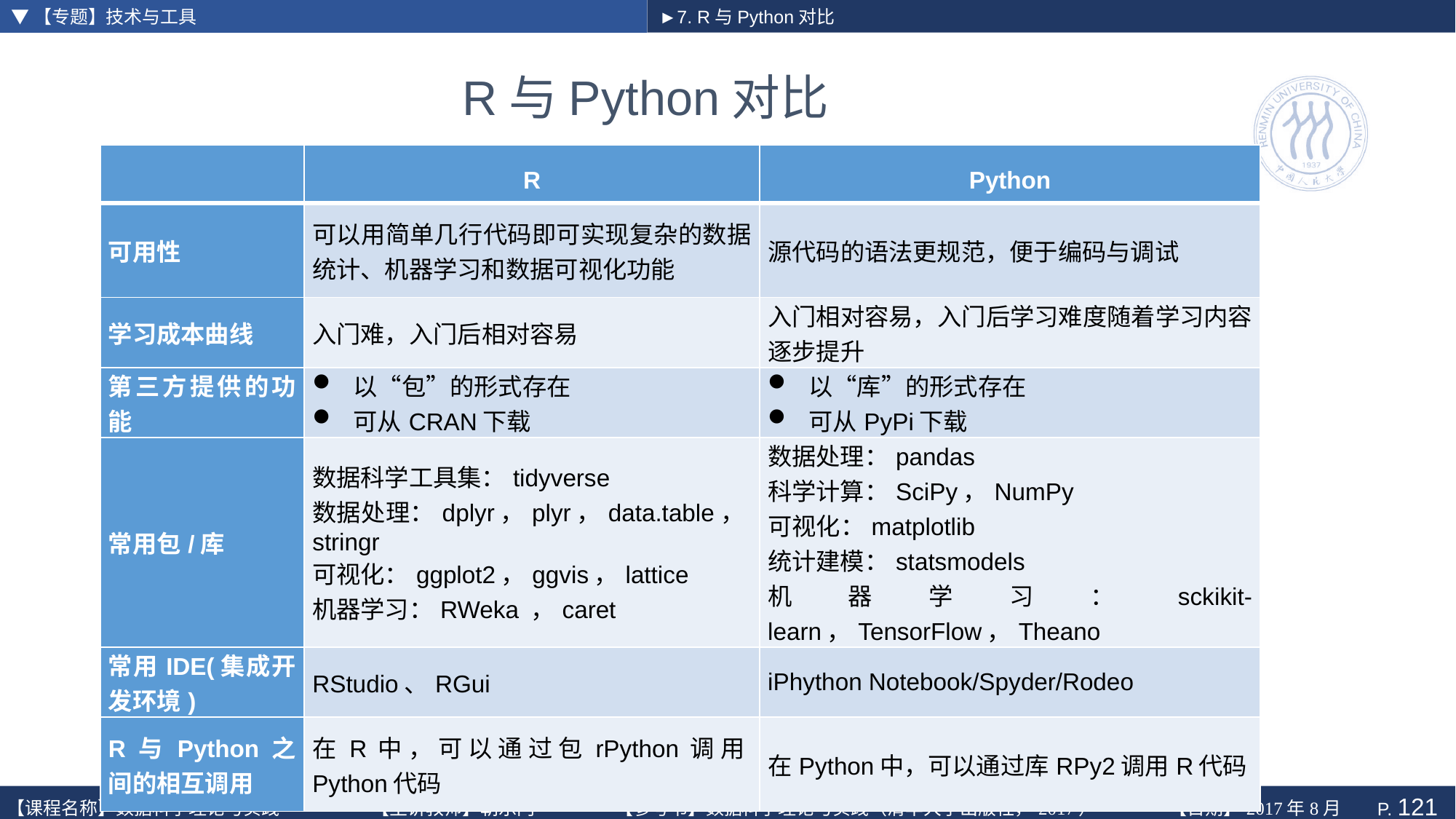

▼【专题】技术与工具

►7. R与Python对比
# R与Python对比
|  | R | Python |
| --- | --- | --- |
| 可用性 | 可以用简单几行代码即可实现复杂的数据统计、机器学习和数据可视化功能 | 源代码的语法更规范，便于编码与调试 |
| 学习成本曲线 | 入门难，入门后相对容易 | 入门相对容易，入门后学习难度随着学习内容逐步提升 |
| 第三方提供的功能 | 以“包”的形式存在 可从CRAN下载 | 以“库”的形式存在 可从PyPi下载 |
| 常用包/库 | 数据科学工具集：tidyverse 数据处理：dplyr，plyr，data.table，stringr 可视化：ggplot2，ggvis，lattice 机器学习：RWeka ，caret | 数据处理：pandas 科学计算：SciPy，NumPy 可视化：matplotlib 统计建模：statsmodels 机器学习：sckikit-learn，TensorFlow，Theano |
| 常用IDE(集成开发环境) | RStudio、RGui | iPhython Notebook/Spyder/Rodeo |
| R与Python之间的相互调用 | 在R中，可以通过包rPython调用Python代码 | 在Python中，可以通过库RPy2调用R代码 |